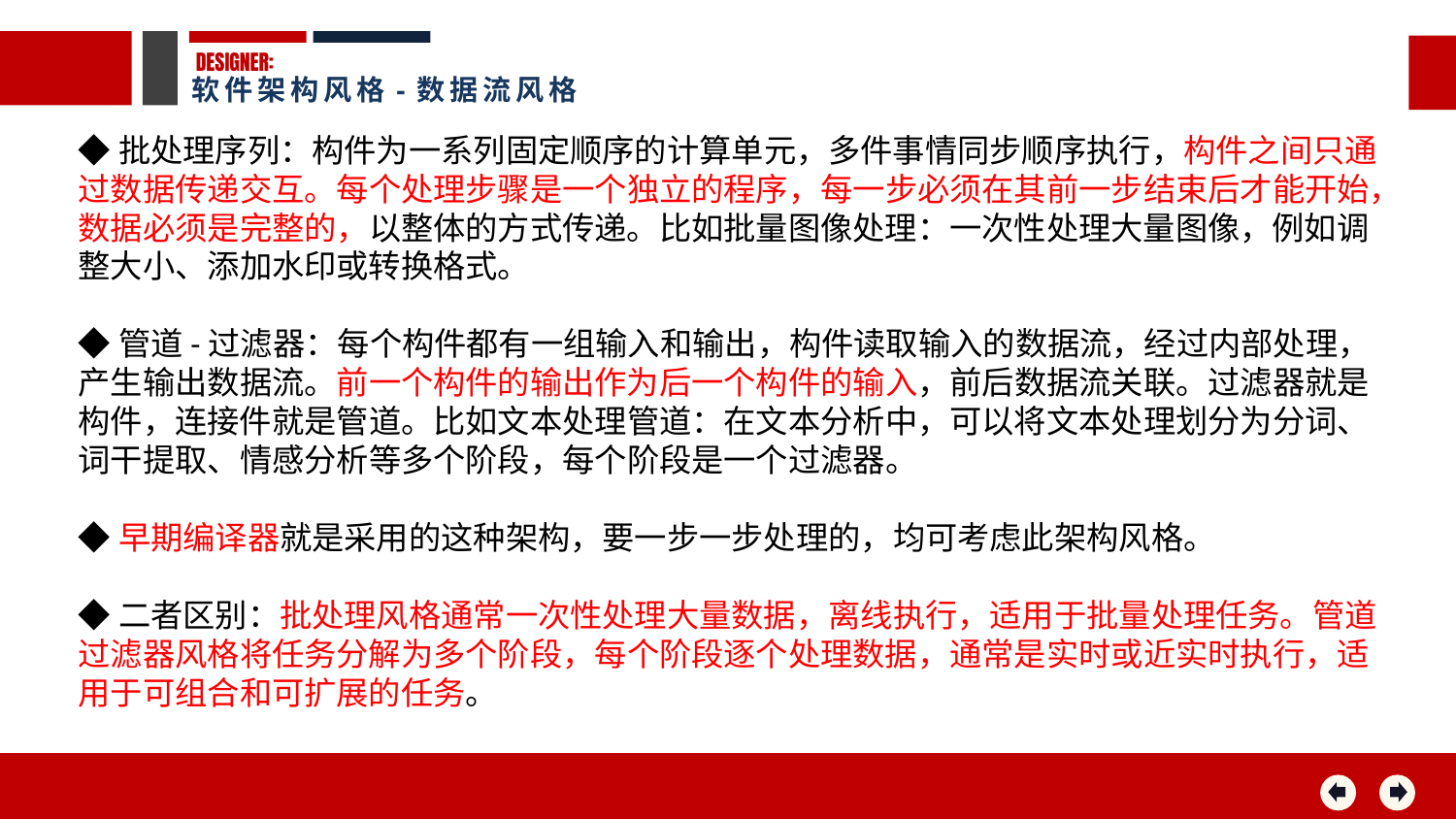

DESIGNER:
软件架构风格-数据流风格

◆批处理序列：构件为一系列固定顺序的计算单元，多件事情同步顺序执行，构件之间只通过数据传递交互。每个处理步骤是一个独立的程序，每一步必须在其前一步结束后才能开始，数据必须是完整的，以整体的方式传递。比如批量图像处理：一次性处理大量图像，例如调整大小、添加水印或转换格式。

◆管道-过滤器：每个构件都有一组输入和输出，构件读取输入的数据流，经过内部处理，产生输出数据流。前一个构件的输出作为后一个构件的输入，前后数据流关联。过滤器就是构件，连接件就是管道。比如文本处理管道：在文本分析中，可以将文本处理划分为分词、词干提取、情感分析等多个阶段，每个阶段是一个过滤器。

◆早期编译器就是采用的这种架构，要一步一步处理的，均可考虑此架构风格。

◆二者区别：批处理风格通常一次性处理大量数据，离线执行，适用于批量处理任务。管道过滤器风格将任务分解为多个阶段，每个阶段逐个处理数据，通常是实时或近实时执行，适用于可组合和可扩展的任务。